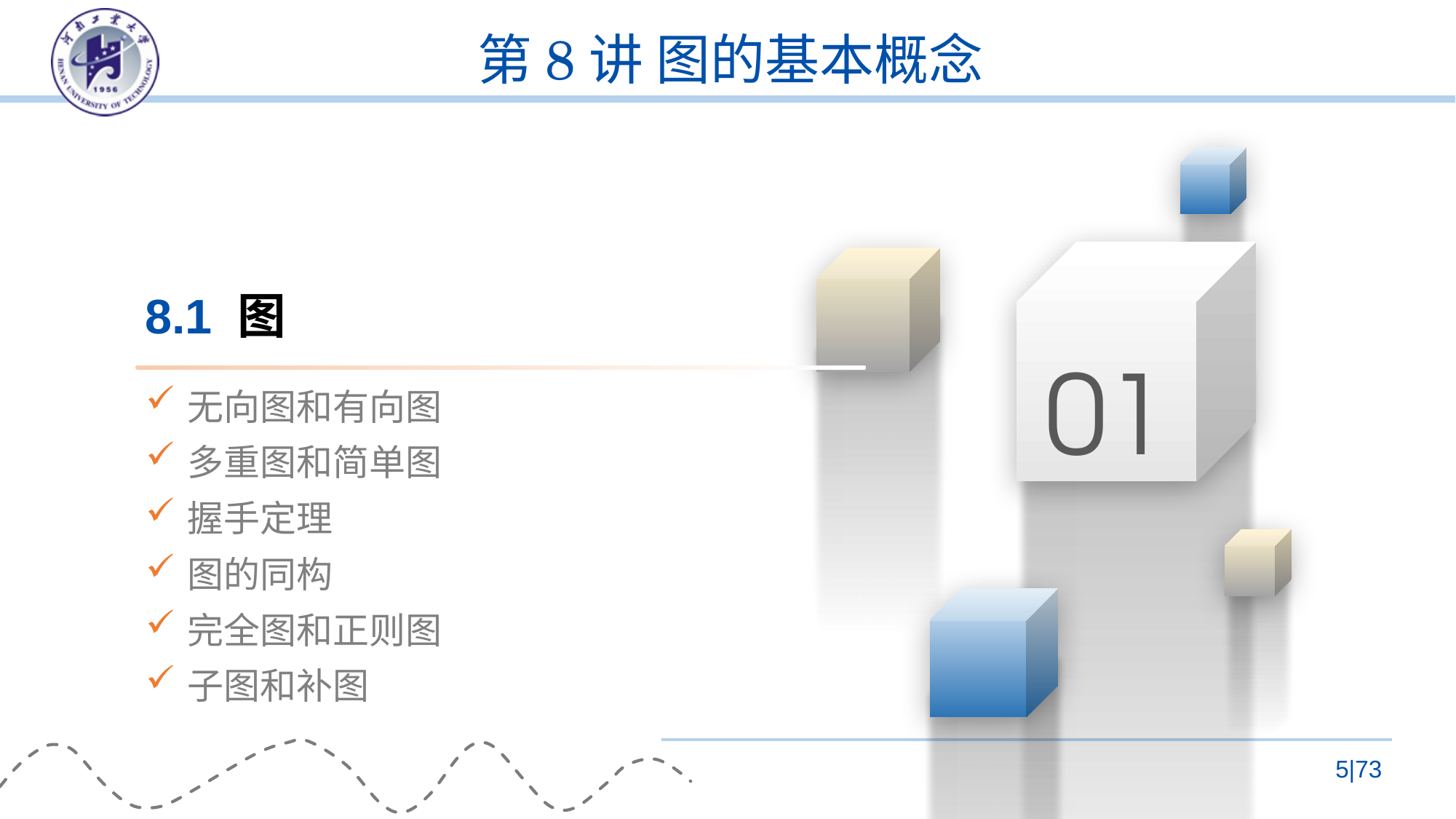

# 第8讲 图的基本概念

01

8.1 图

无向图和有向图
多重图和简单图
握手定理

图的同构

完全图和正则图
子图和补图
5|73